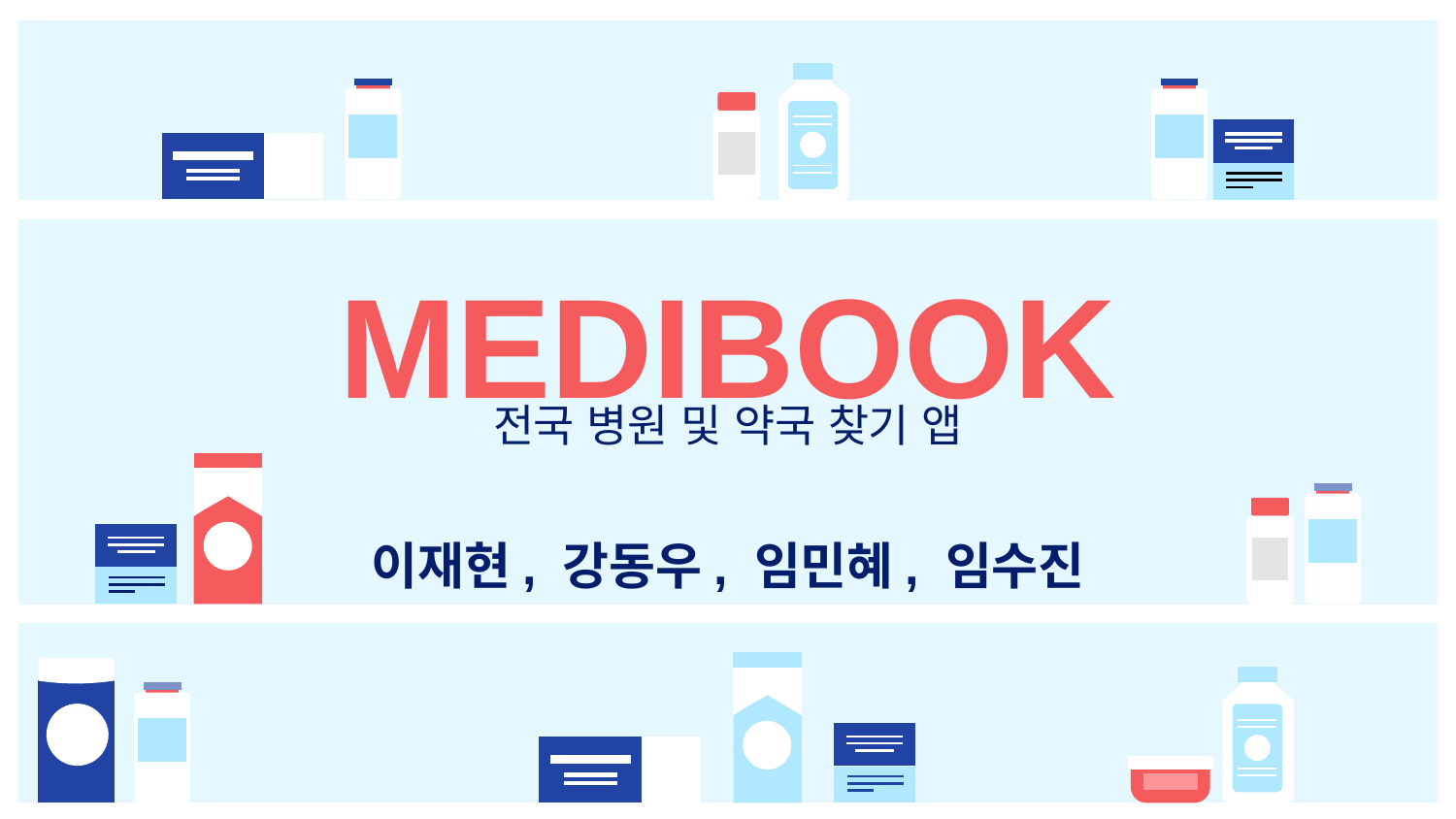

# MEDIBOOK
전국 병원 및 약국 찾기 앱
이재현, 강동우, 임민혜, 임수진